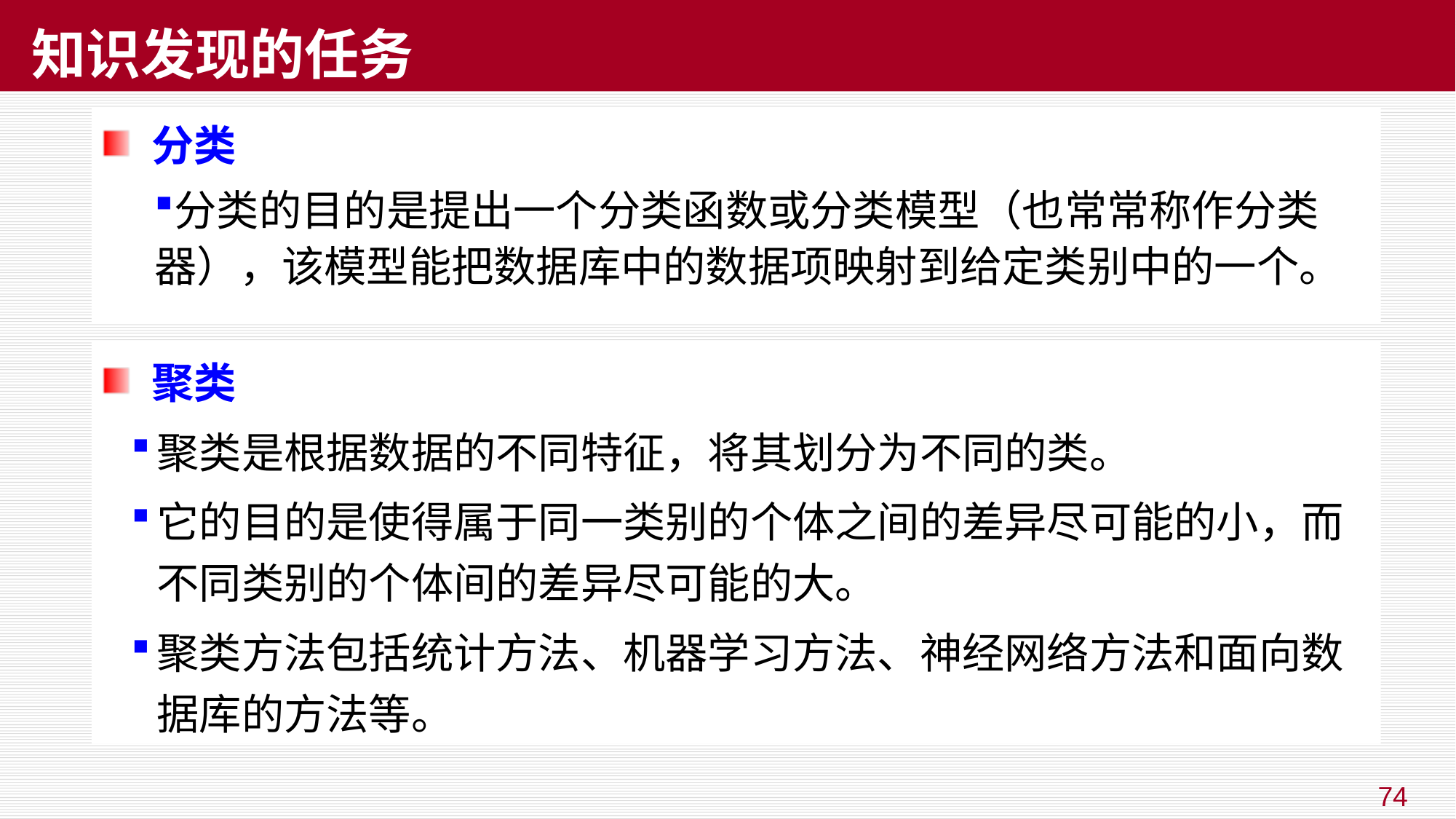

# 知识发现的任务
 分类
分类的目的是提出一个分类函数或分类模型（也常常称作分类器），该模型能把数据库中的数据项映射到给定类别中的一个。
 聚类
聚类是根据数据的不同特征，将其划分为不同的类。
它的目的是使得属于同一类别的个体之间的差异尽可能的小，而不同类别的个体间的差异尽可能的大。
聚类方法包括统计方法、机器学习方法、神经网络方法和面向数据库的方法等。
74